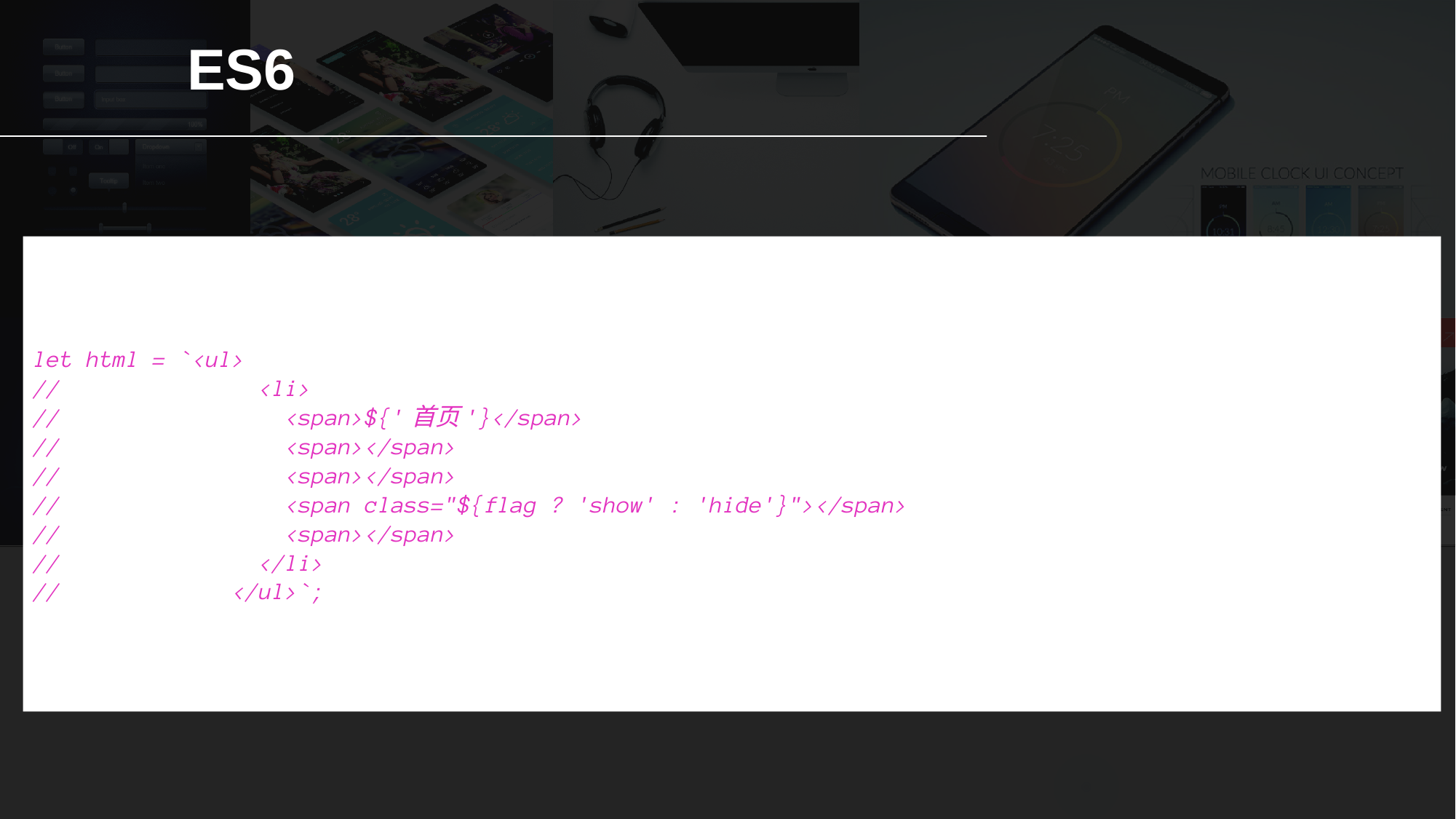

ES6

let html = `<ul>
//               <li>
//                 <span>${'首页'}</span>
//                 <span></span>
//                 <span></span>
//                 <span class="${flag ? 'show' : 'hide'}"></span>
//                 <span></span>
//               </li>
//             </ul>`;